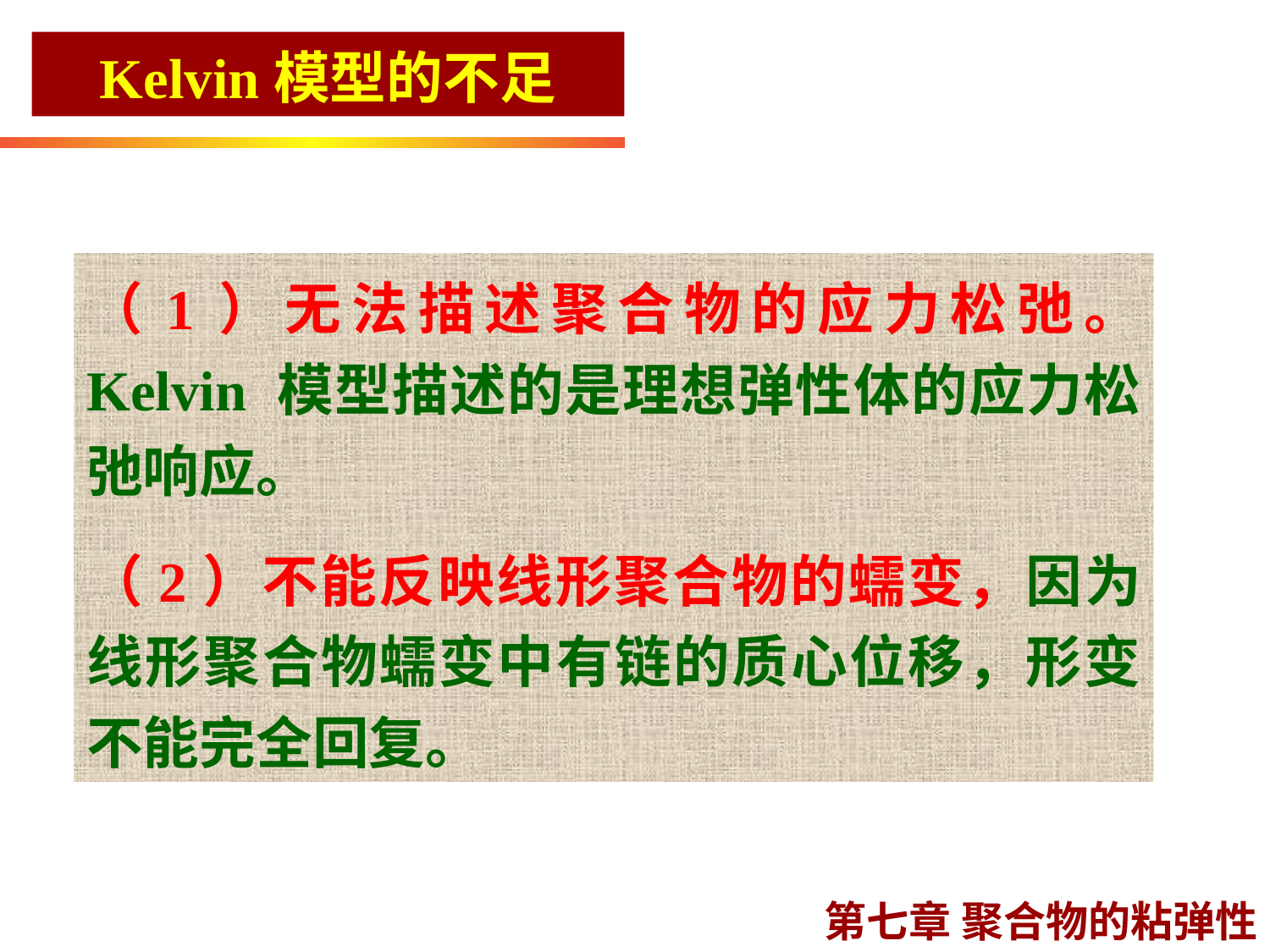

Kelvin模型的不足
（1）无法描述聚合物的应力松弛。 Kelvin 模型描述的是理想弹性体的应力松弛响应。
（2）不能反映线形聚合物的蠕变，因为线形聚合物蠕变中有链的质心位移，形变不能完全回复。